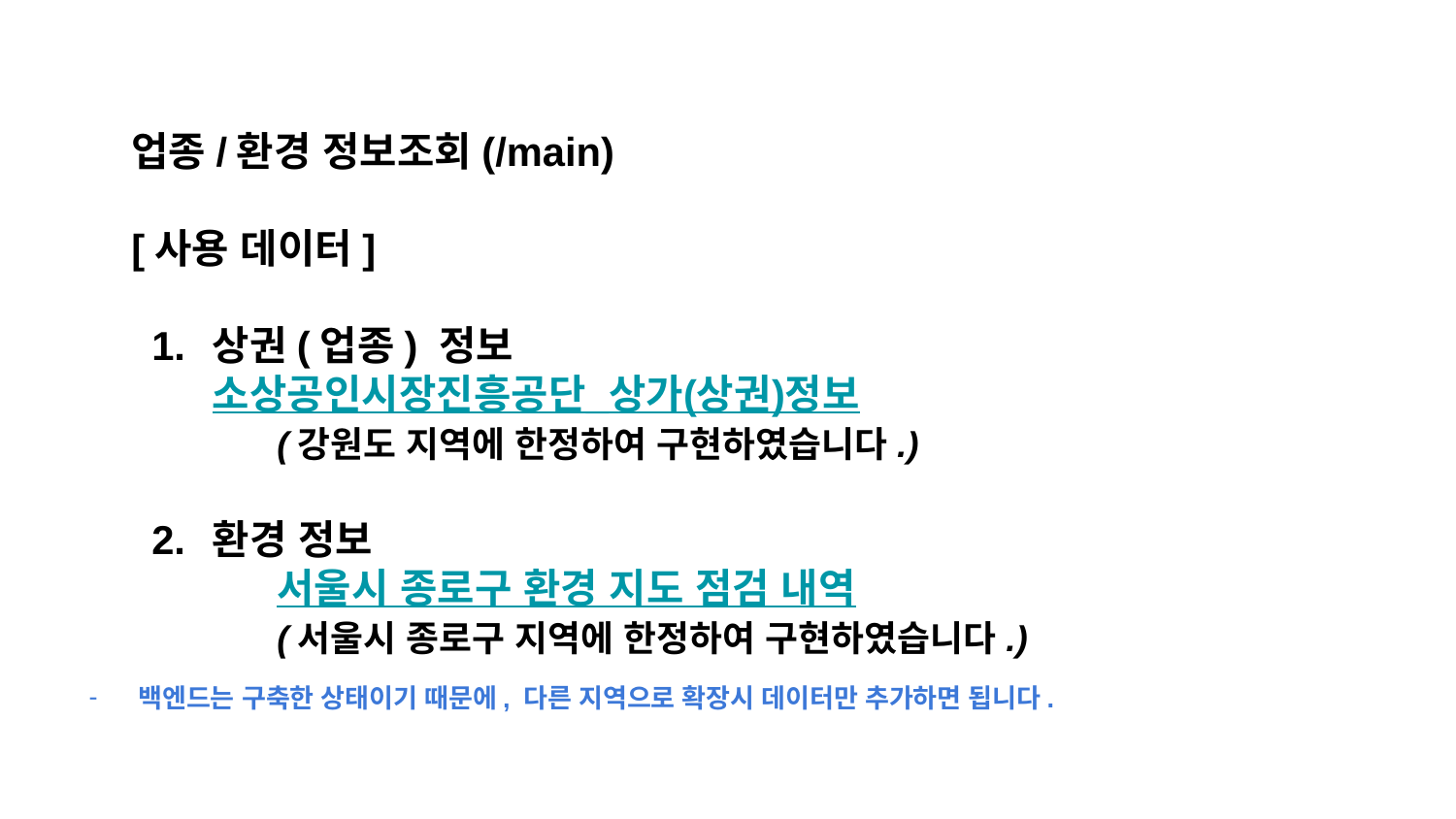

# 업종/환경 정보조회(/main)
[사용 데이터]

상권(업종) 정보
소상공인시장진흥공단_상가(상권)정보
	(강원도 지역에 한정하여 구현하였습니다.)

환경 정보
	서울시 종로구 환경 지도 점검 내역
	(서울시 종로구 지역에 한정하여 구현하였습니다.)

백엔드는 구축한 상태이기 때문에, 다른 지역으로 확장시 데이터만 추가하면 됩니다.